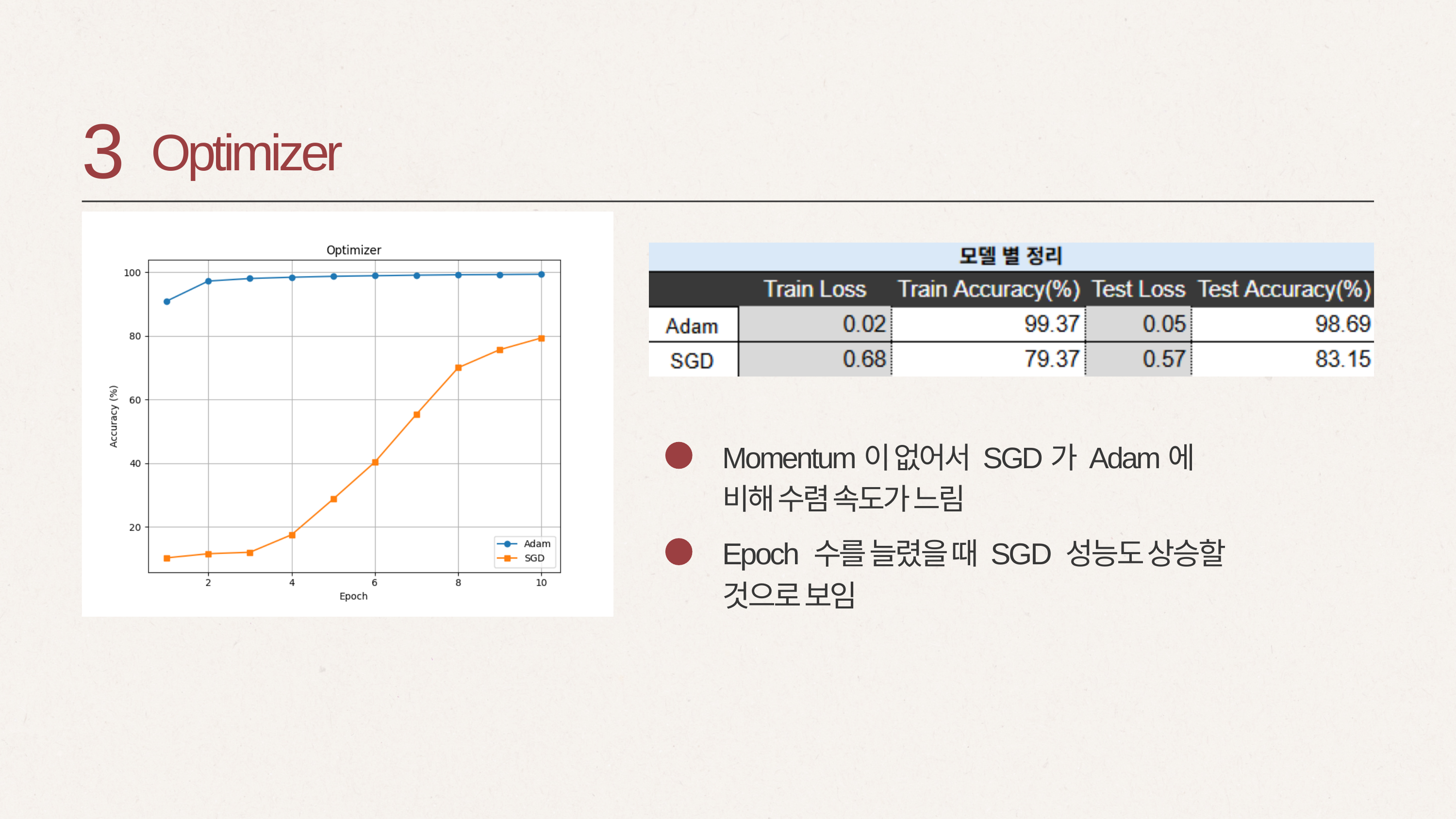

3
Optimizer

Momentum이 없어서 SGD가 Adam에 비해 수렴 속도가 느림

Epoch 수를 늘렸을 때 SGD 성능도 상승할 것으로 보임